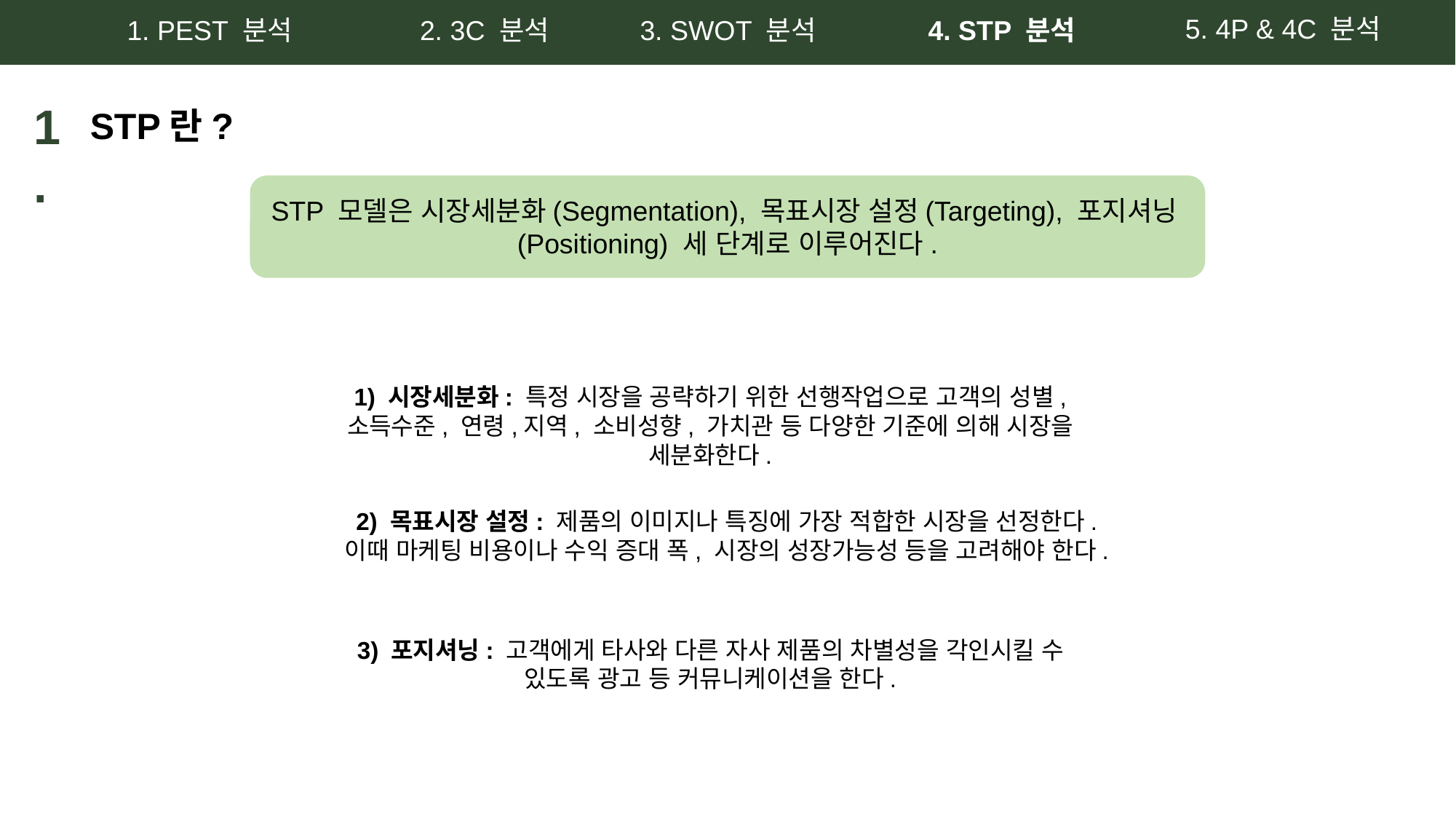

5. 4P & 4C 분석
1. PEST 분석
3. SWOT 분석
4. STP 분석
2. 3C 분석
1.
STP란?
STP 모델은 시장세분화(Segmentation), 목표시장 설정(Targeting), 포지셔닝(Positioning) 세 단계로 이루어진다.
1) 시장세분화: 특정 시장을 공략하기 위한 선행작업으로 고객의 성별, 소득수준, 연령,지역, 소비성향, 가치관 등 다양한 기준에 의해 시장을 세분화한다.
2) 목표시장 설정: 제품의 이미지나 특징에 가장 적합한 시장을 선정한다. 이때 마케팅 비용이나 수익 증대 폭, 시장의 성장가능성 등을 고려해야 한다.
3) 포지셔닝: 고객에게 타사와 다른 자사 제품의 차별성을 각인시킬 수 있도록 광고 등 커뮤니케이션을 한다.